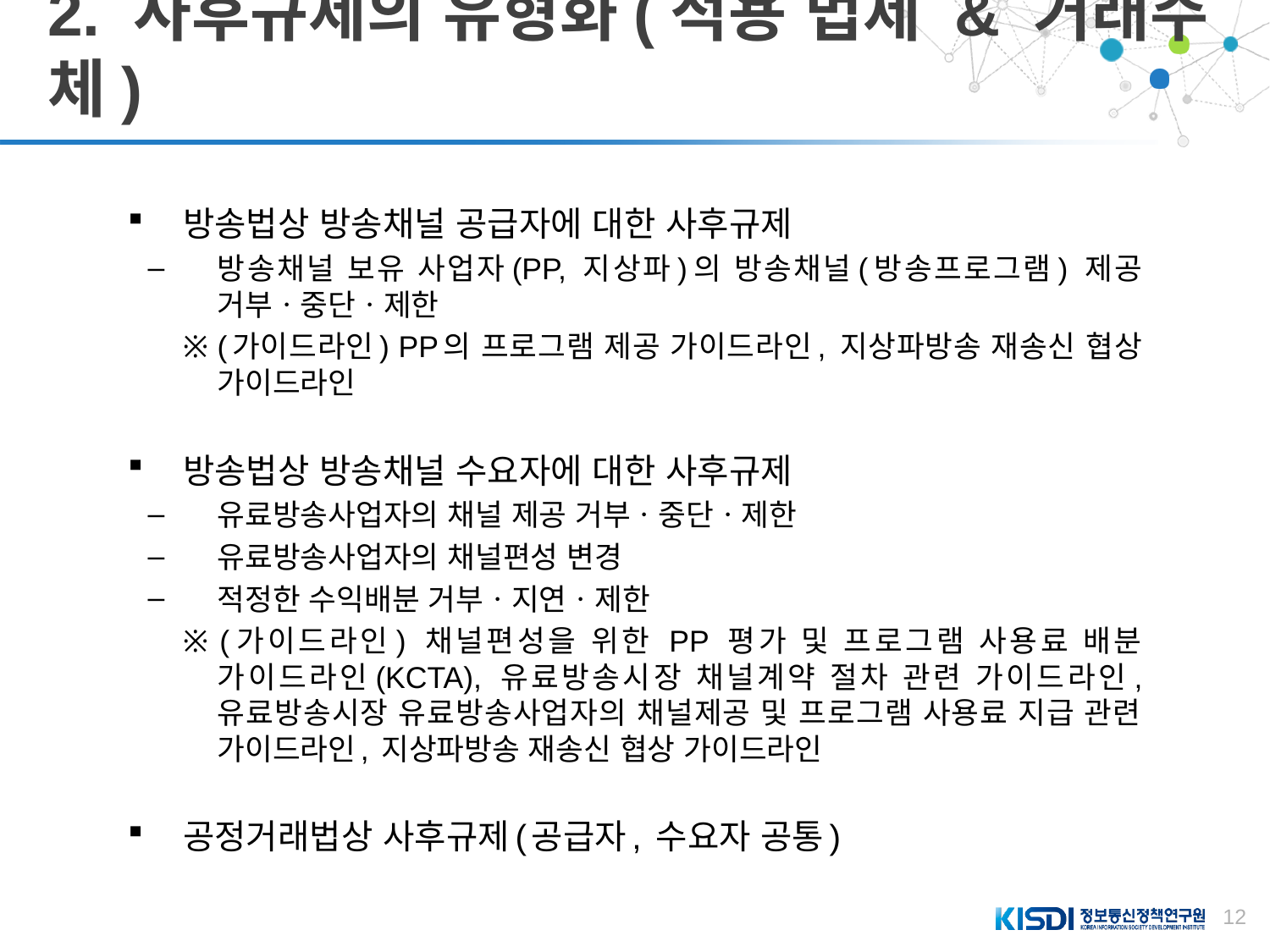

# 2. 사후규제의 유형화(적용 법제 & 거래주체)
방송법상 방송채널 공급자에 대한 사후규제
방송채널 보유 사업자(PP, 지상파)의 방송채널(방송프로그램) 제공 거부ㆍ중단ㆍ제한
※ (가이드라인) PP의 프로그램 제공 가이드라인, 지상파방송 재송신 협상 가이드라인

방송법상 방송채널 수요자에 대한 사후규제
유료방송사업자의 채널 제공 거부ㆍ중단ㆍ제한
유료방송사업자의 채널편성 변경
적정한 수익배분 거부ㆍ지연ㆍ제한
※ (가이드라인) 채널편성을 위한 PP 평가 및 프로그램 사용료 배분 가이드라인(KCTA), 유료방송시장 채널계약 절차 관련 가이드라인, 유료방송시장 유료방송사업자의 채널제공 및 프로그램 사용료 지급 관련 가이드라인, 지상파방송 재송신 협상 가이드라인

공정거래법상 사후규제(공급자, 수요자 공통)
12